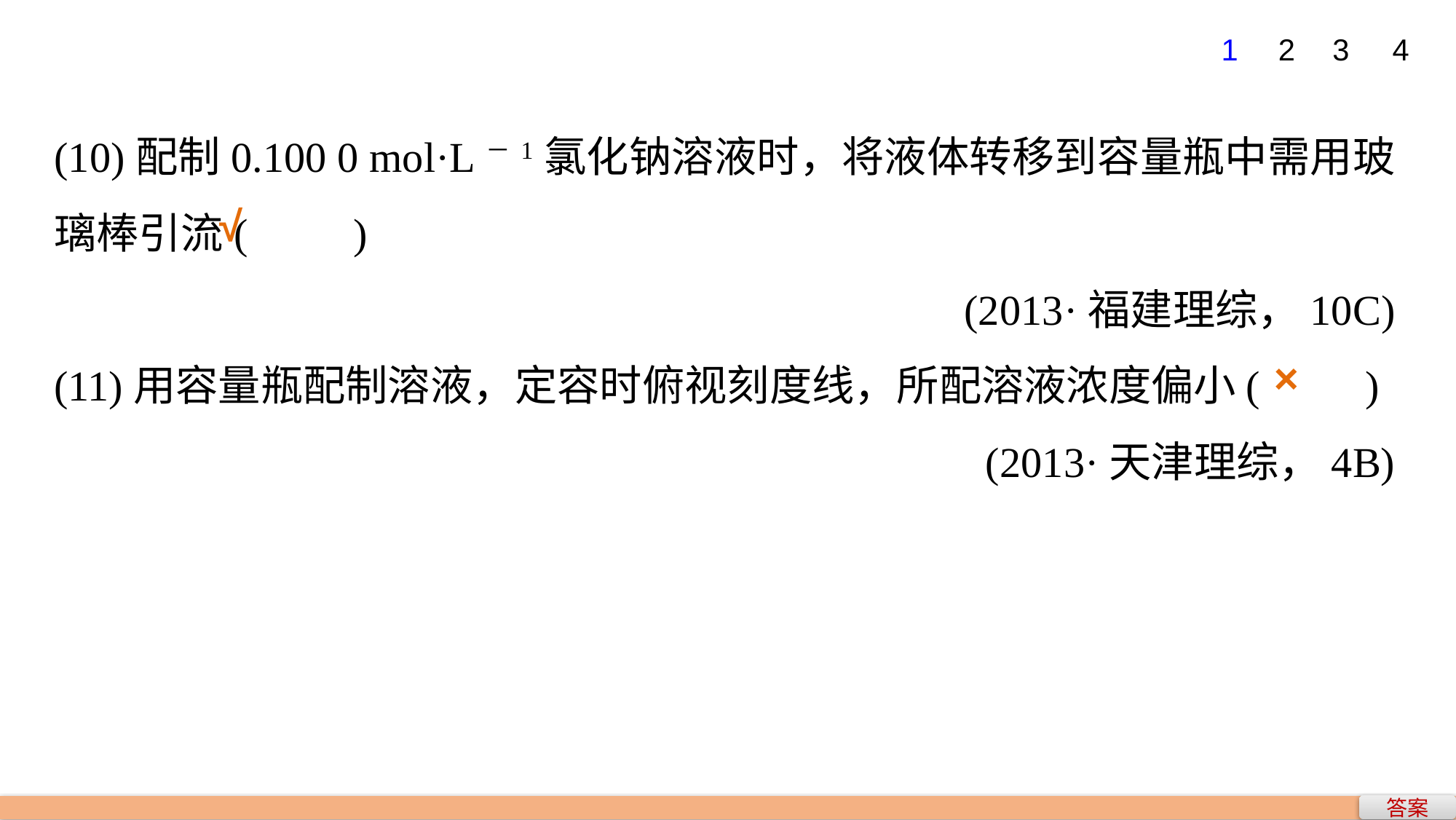

1
2
3
4
(10)配制0.100 0 mol·L－1氯化钠溶液时，将液体转移到容量瓶中需用玻璃棒引流(　　)
(2013·福建理综，10C)
(11)用容量瓶配制溶液，定容时俯视刻度线，所配溶液浓度偏小(　　)
(2013·天津理综，4B)
√
×
答案